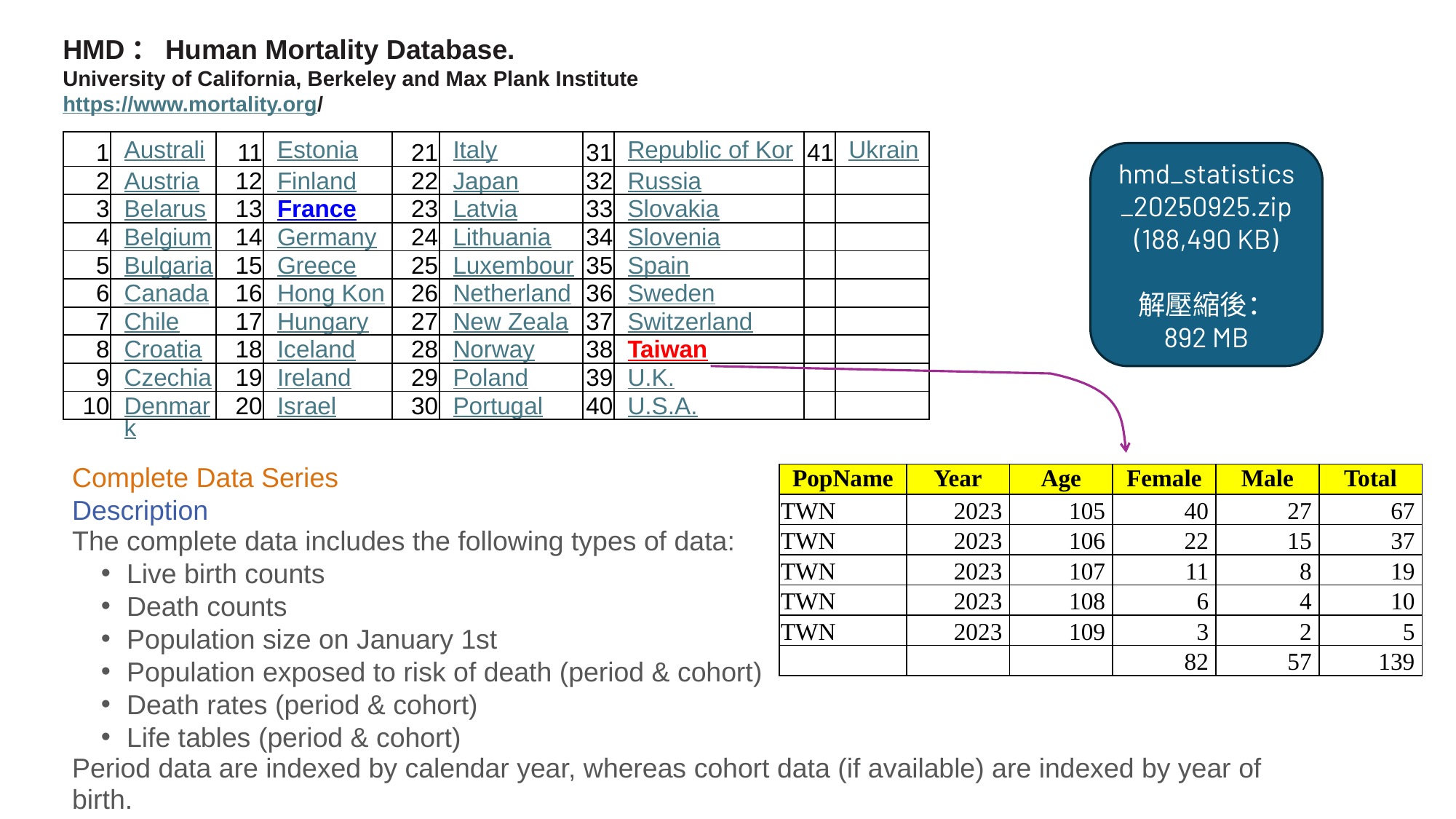

HMD：Human Mortality Database.
University of California, Berkeley and Max Plank Institute
https://www.mortality.org/
| 1 | Australia | 11 | Estonia | 21 | Italy | 31 | Republic of Korea | 41 | Ukraine |
| --- | --- | --- | --- | --- | --- | --- | --- | --- | --- |
| 2 | Austria | 12 | Finland | 22 | Japan | 32 | Russia |  |  |
| 3 | Belarus | 13 | France | 23 | Latvia | 33 | Slovakia |  |  |
| 4 | Belgium | 14 | Germany | 24 | Lithuania | 34 | Slovenia |  |  |
| 5 | Bulgaria | 15 | Greece | 25 | Luxembourg | 35 | Spain |  |  |
| 6 | Canada | 16 | Hong Kong | 26 | Netherlands | 36 | Sweden |  |  |
| 7 | Chile | 17 | Hungary | 27 | New Zealand | 37 | Switzerland |  |  |
| 8 | Croatia | 18 | Iceland | 28 | Norway | 38 | Taiwan |  |  |
| 9 | Czechia | 19 | Ireland | 29 | Poland | 39 | U.K. |  |  |
| 10 | Denmark | 20 | Israel | 30 | Portugal | 40 | U.S.A. |  |  |
hmd_statistics_20250925.zip
(188,490 KB)

解壓縮後：
892 MB

Complete Data Series
Description
The complete data includes the following types of data:
Live birth counts
Death counts
Population size on January 1st
Population exposed to risk of death (period & cohort)
Death rates (period & cohort)
Life tables (period & cohort)
Period data are indexed by calendar year, whereas cohort data (if available) are indexed by year of birth.
| PopName | Year | Age | Female | Male | Total |
| --- | --- | --- | --- | --- | --- |
| TWN | 2023 | 105 | 40 | 27 | 67 |
| TWN | 2023 | 106 | 22 | 15 | 37 |
| TWN | 2023 | 107 | 11 | 8 | 19 |
| TWN | 2023 | 108 | 6 | 4 | 10 |
| TWN | 2023 | 109 | 3 | 2 | 5 |
|  |  |  | 82 | 57 | 139 |